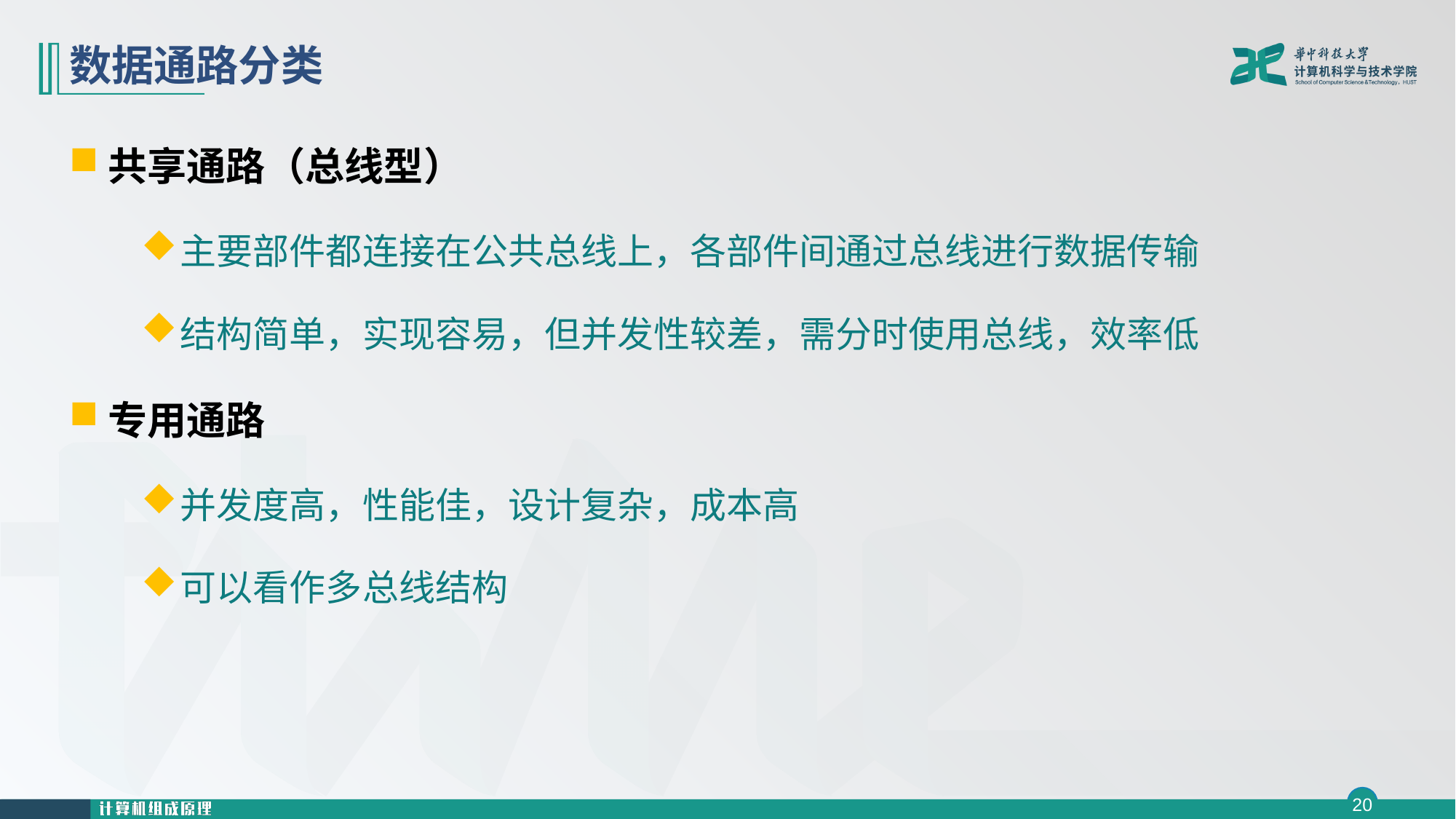

# 数据通路分类
共享通路（总线型）
主要部件都连接在公共总线上，各部件间通过总线进行数据传输
结构简单，实现容易，但并发性较差，需分时使用总线，效率低
专用通路
并发度高，性能佳，设计复杂，成本高
可以看作多总线结构